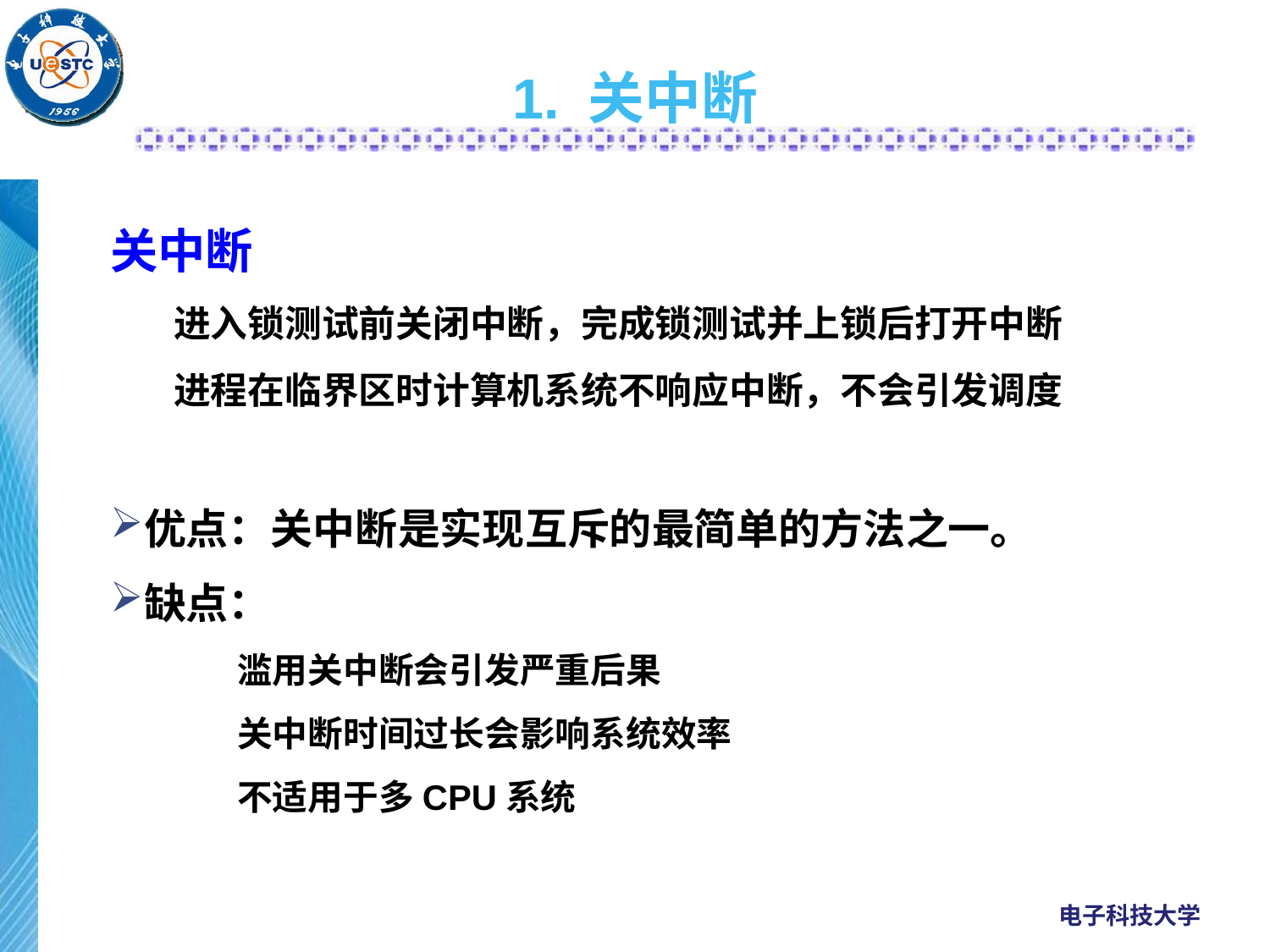

# 1. 关中断
关中断
进入锁测试前关闭中断，完成锁测试并上锁后打开中断
进程在临界区时计算机系统不响应中断，不会引发调度

优点：关中断是实现互斥的最简单的方法之一。
缺点：
滥用关中断会引发严重后果
关中断时间过长会影响系统效率
不适用于多CPU系统